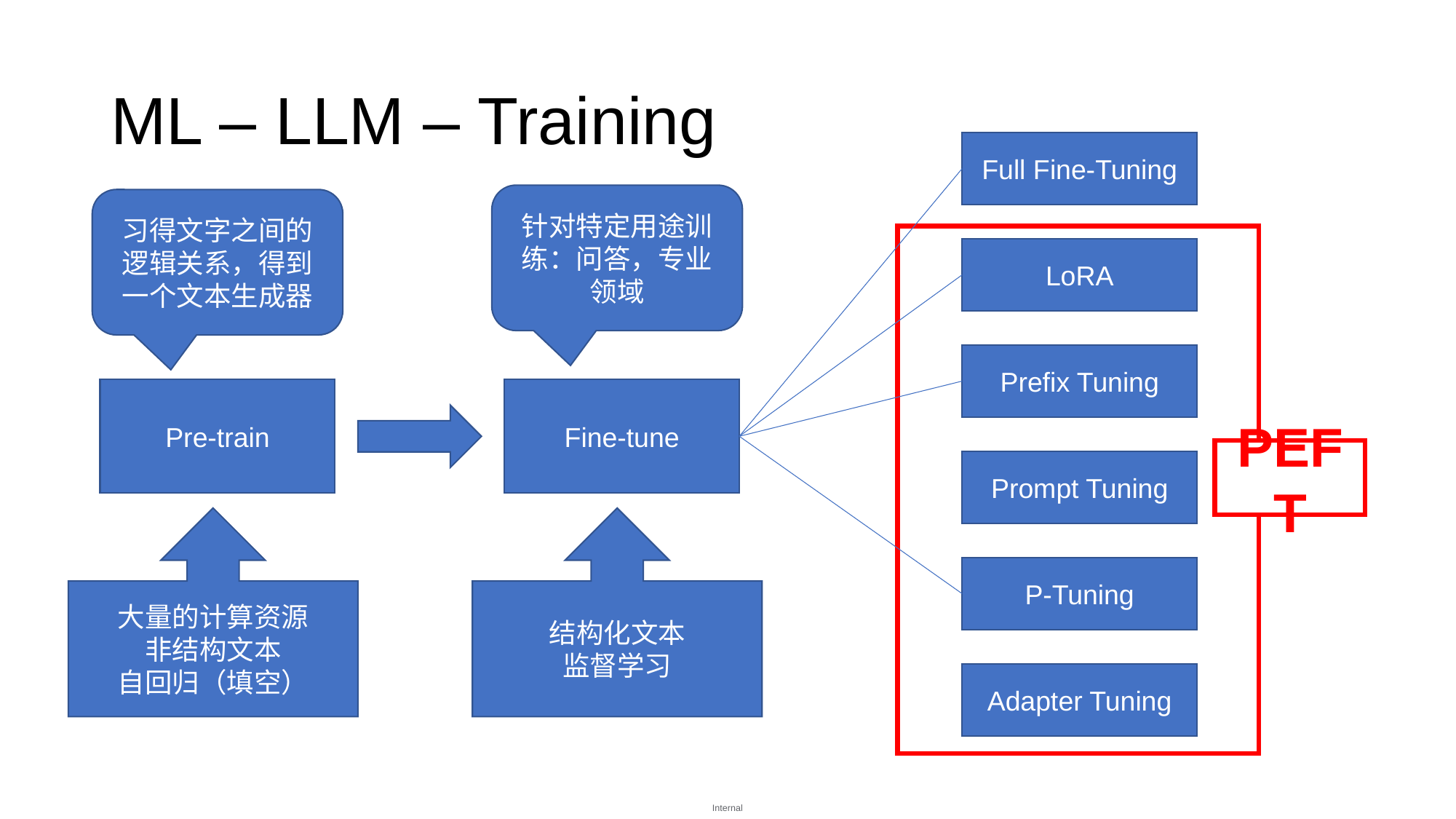

# ML – LLM – Training
Full Fine-Tuning
针对特定用途训练：问答，专业领域
习得文字之间的逻辑关系，得到一个文本生成器

LoRA
Prefix Tuning
Pre-train
Fine-tune

PEFT
Prompt Tuning
结构化文本
监督学习
大量的计算资源
非结构文本
自回归（填空）
P-Tuning
Adapter Tuning